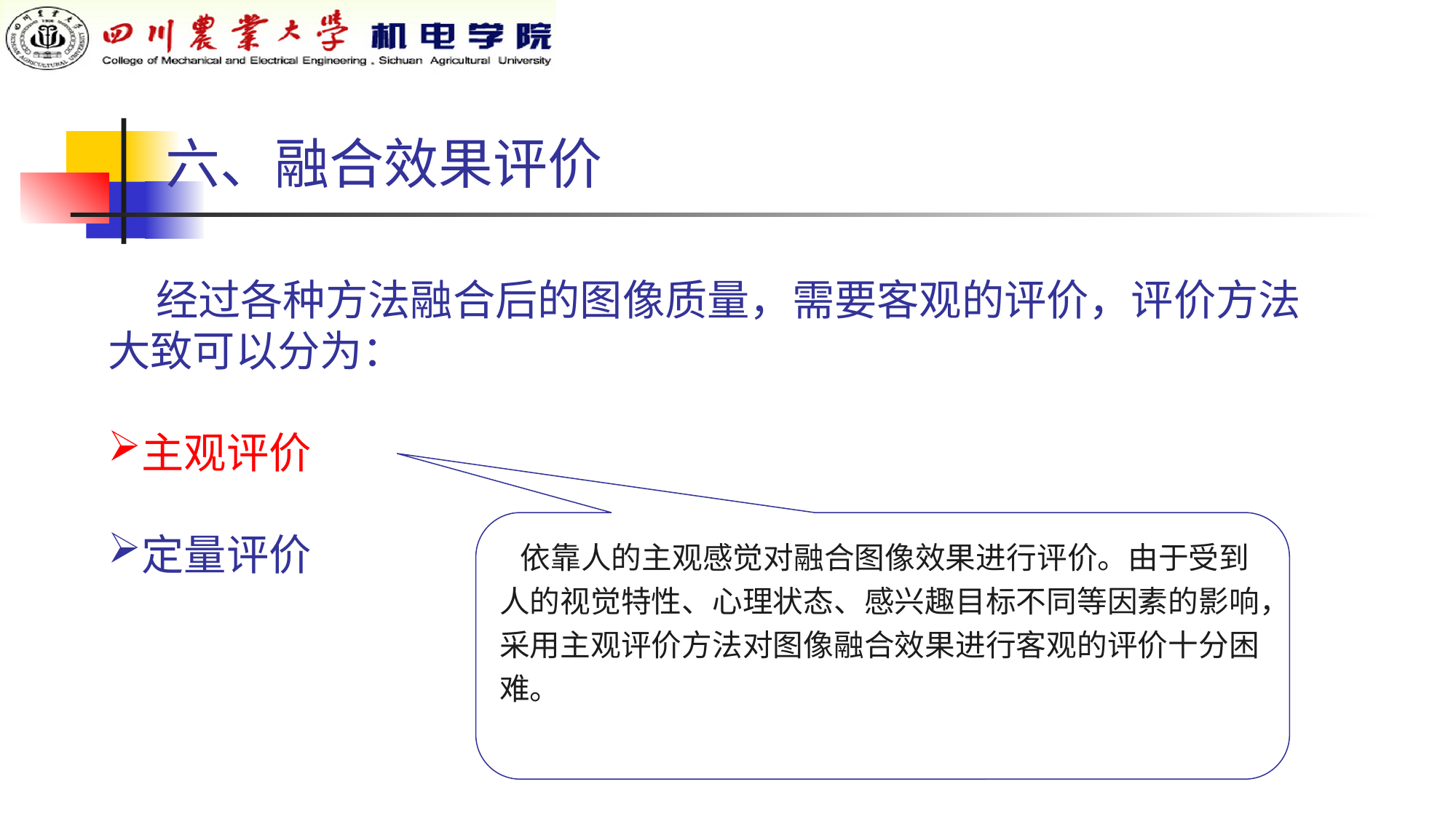

六、融合效果评价
    经过各种方法融合后的图像质量，需要客观的评价，评价方法大致可以分为：

主观评价

定量评价
  依靠人的主观感觉对融合图像效果进行评价。由于受到人的视觉特性、心理状态、感兴趣目标不同等因素的影响，采用主观评价方法对图像融合效果进行客观的评价十分困难。